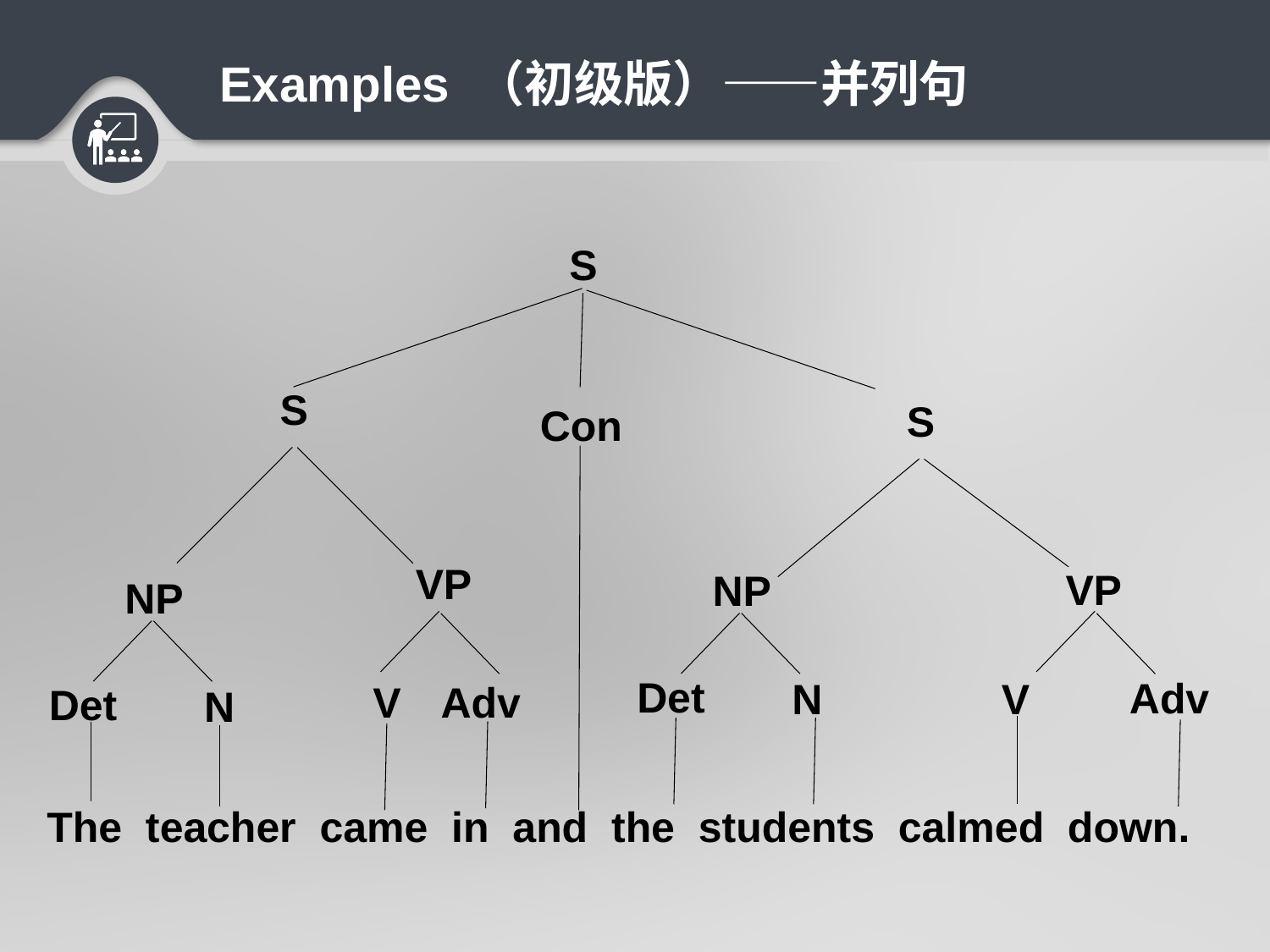

Examples （初级版）——并列句
S
S
S
Con
VP
VP
NP
NP
Det
Adv
N
V
V
Adv
Det
N
The  teacher  came  in  and  the  students  calmed  down.